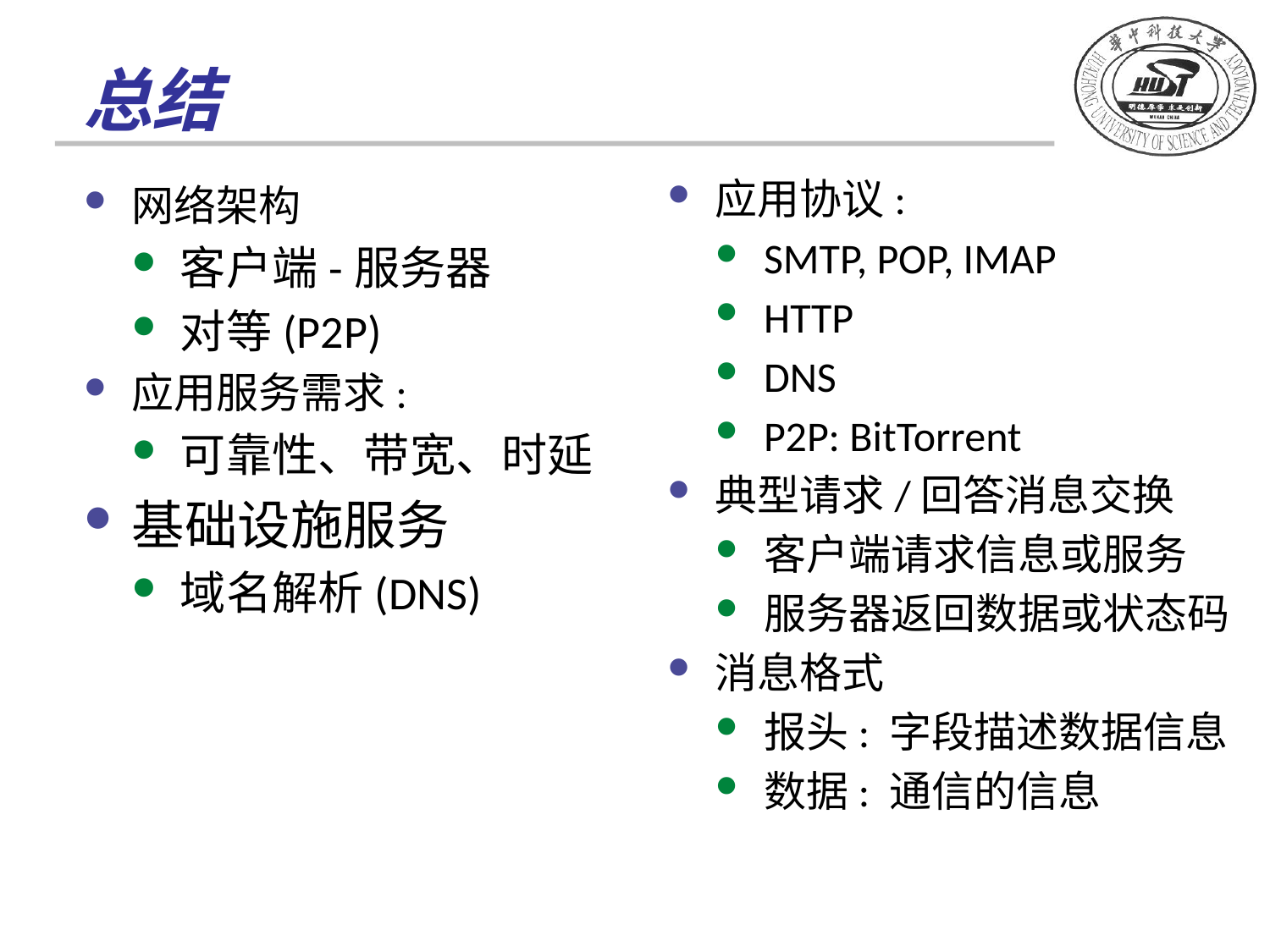

# 总结
应用协议:
SMTP, POP, IMAP
HTTP
DNS
P2P: BitTorrent
典型请求/回答消息交换
客户端请求信息或服务
服务器返回数据或状态码
消息格式
报头: 字段描述数据信息
数据: 通信的信息
网络架构
客户端-服务器
对等(P2P)
应用服务需求:
可靠性、带宽、时延
基础设施服务
域名解析(DNS)